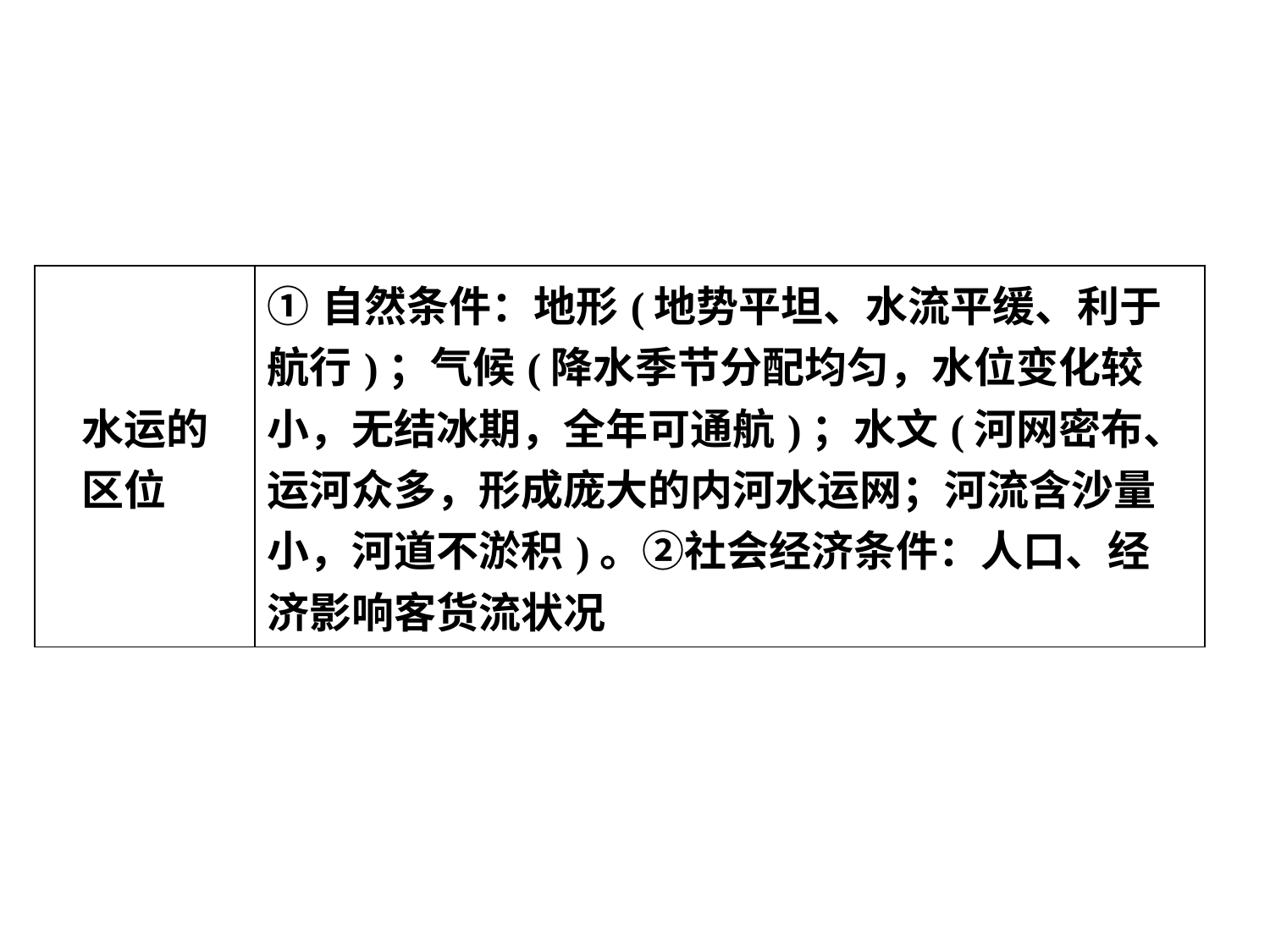

| 水运的 区位 | ①自然条件：地形(地势平坦、水流平缓、利于航行)；气候(降水季节分配均匀，水位变化较小，无结冰期，全年可通航)；水文(河网密布、运河众多，形成庞大的内河水运网；河流含沙量小，河道不淤积)。②社会经济条件：人口、经济影响客货流状况 |
| --- | --- |